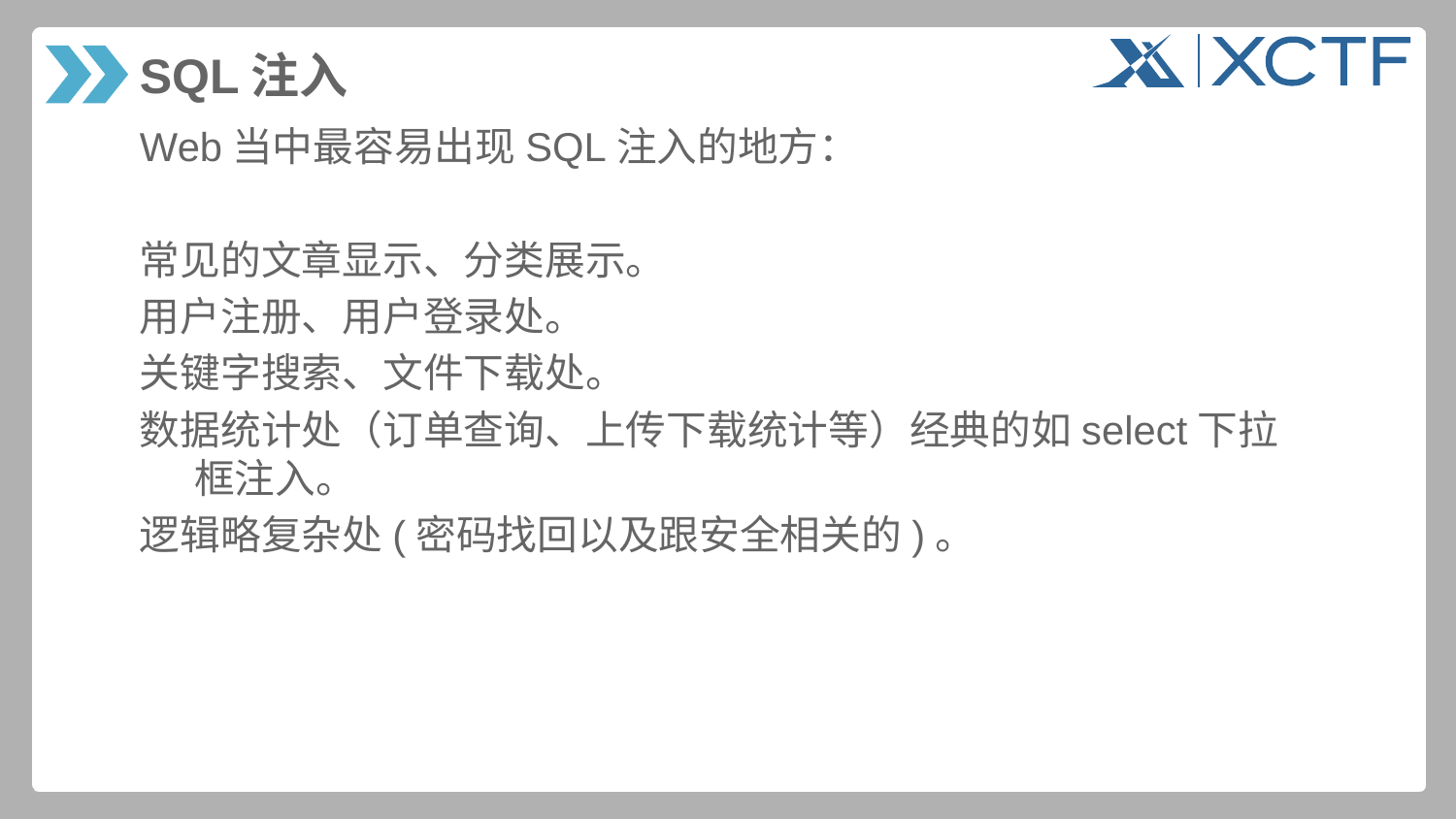

# SQL注入
Web当中最容易出现SQL注入的地方：

常见的文章显示、分类展示。
用户注册、用户登录处。
关键字搜索、文件下载处。
数据统计处（订单查询、上传下载统计等）经典的如select下拉框注入。
逻辑略复杂处(密码找回以及跟安全相关的)。